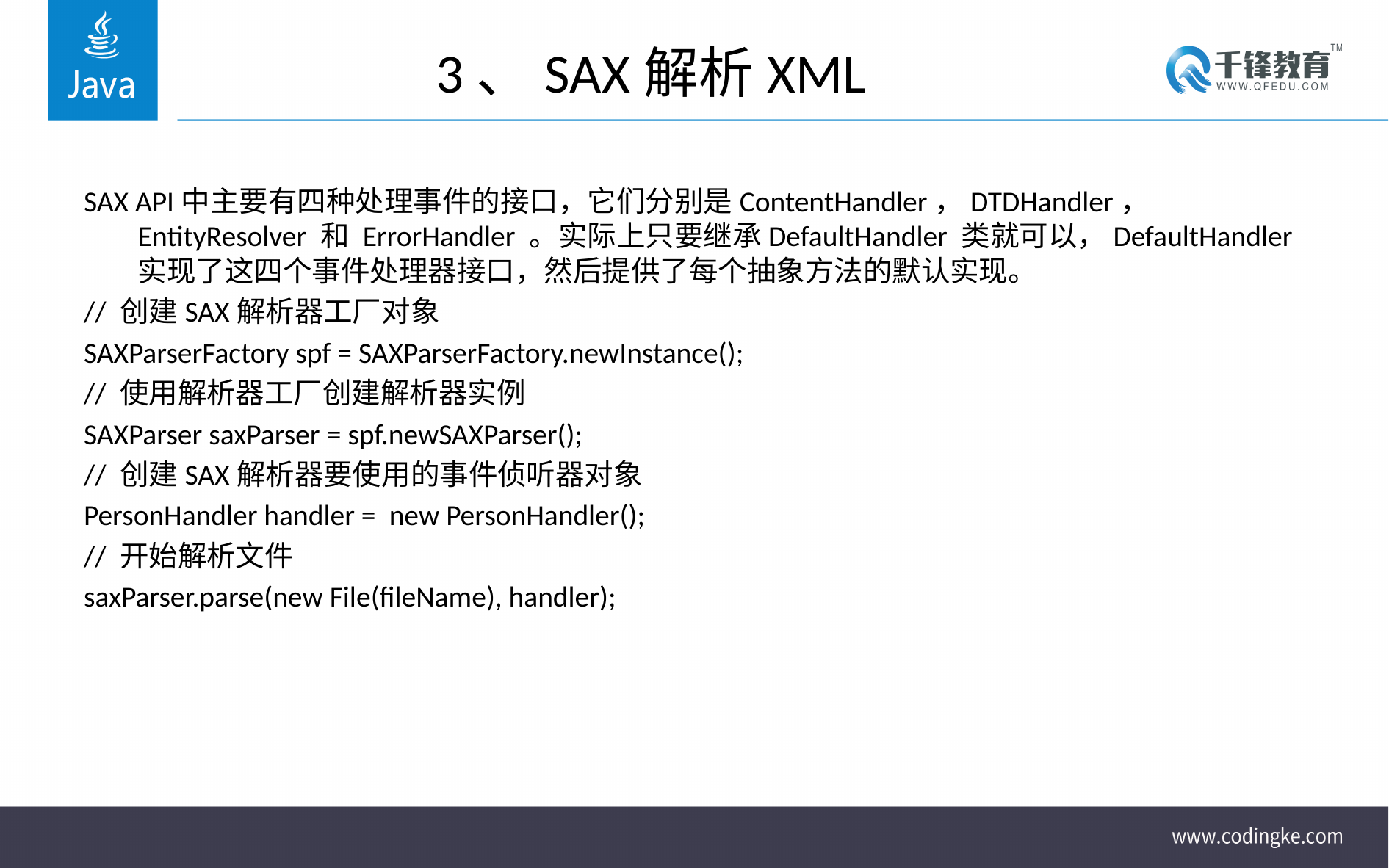

# 3、SAX解析XML
SAX API中主要有四种处理事件的接口，它们分别是ContentHandler，DTDHandler， EntityResolver 和 ErrorHandler 。实际上只要继承DefaultHandler 类就可以，DefaultHandler实现了这四个事件处理器接口，然后提供了每个抽象方法的默认实现。
// 创建SAX解析器工厂对象
SAXParserFactory spf = SAXParserFactory.newInstance();
// 使用解析器工厂创建解析器实例
SAXParser saxParser = spf.newSAXParser();
// 创建SAX解析器要使用的事件侦听器对象
PersonHandler handler =  new PersonHandler();
// 开始解析文件
saxParser.parse(new File(fileName), handler);